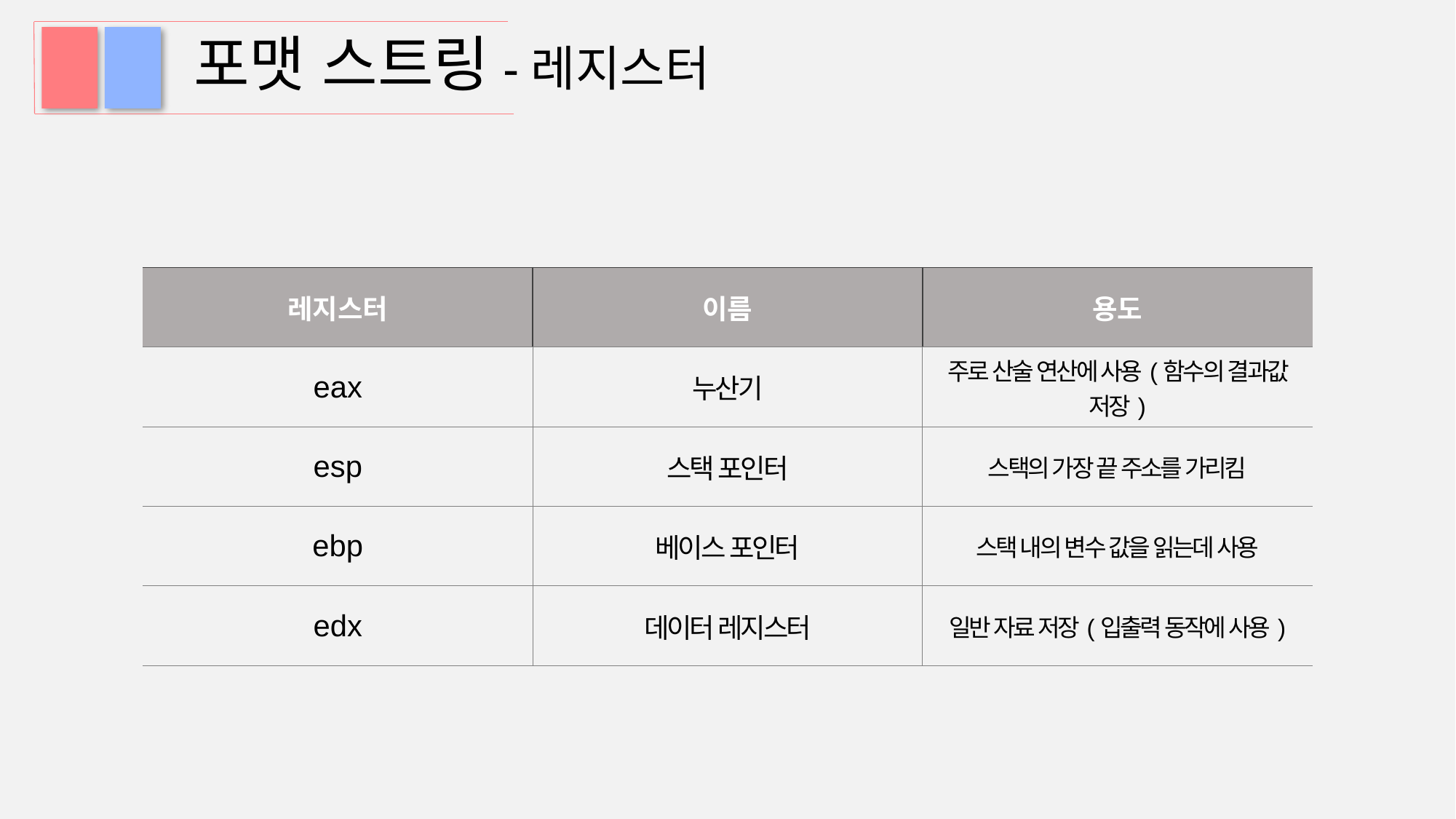

# 포맷 스트링
-레지스터
| 레지스터 | 이름 | 용도 |
| --- | --- | --- |
| eax | 누산기 | 주로 산술 연산에 사용(함수의 결과값 저장) |
| esp | 스택 포인터 | 스택의 가장 끝 주소를 가리킴 |
| ebp | 베이스 포인터 | 스택 내의 변수 값을 읽는데 사용 |
| edx | 데이터 레지스터 | 일반 자료 저장(입출력 동작에 사용) |